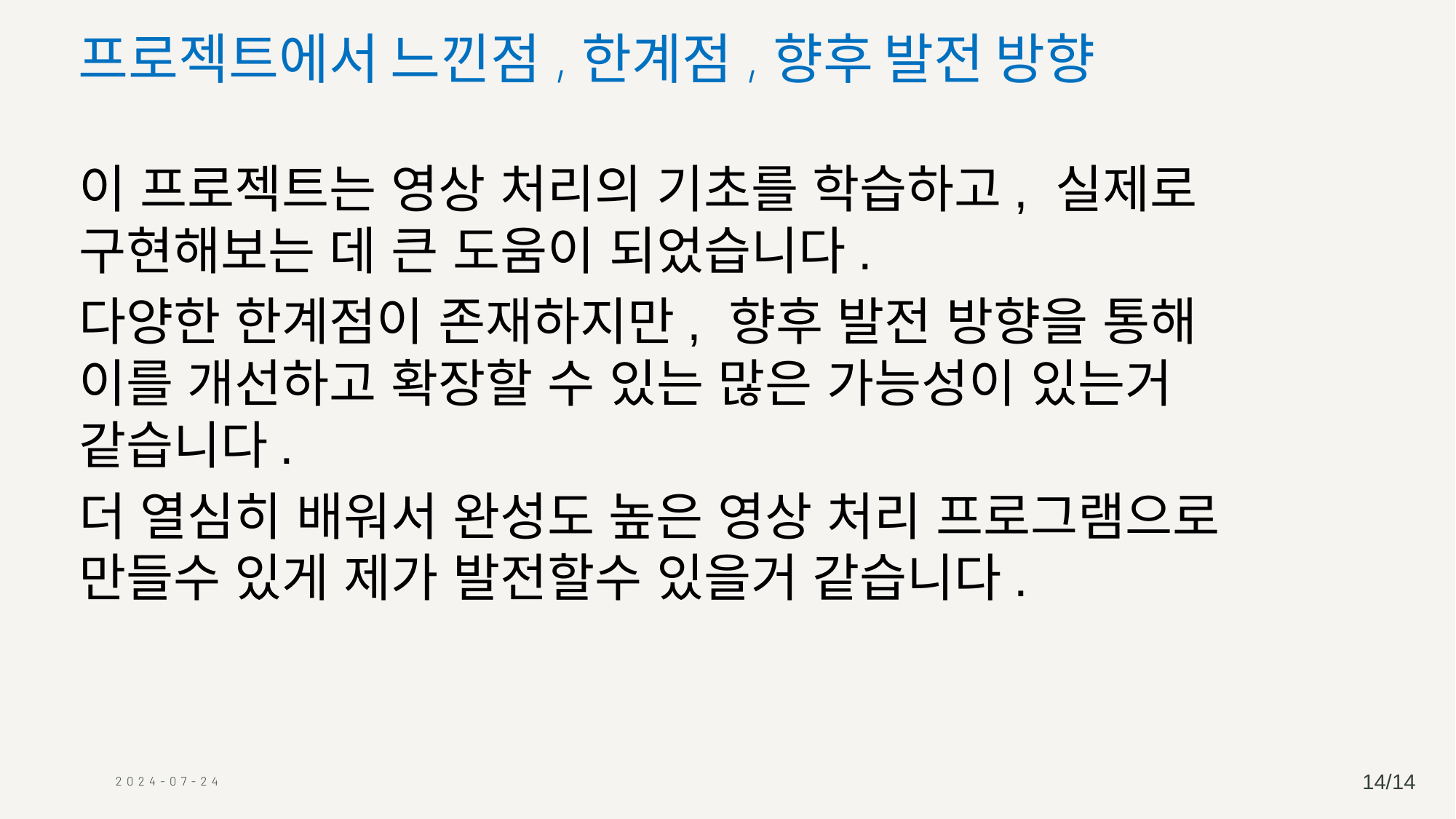

프로젝트에서 느낀점,한계점,향후 발전 방향
이 프로젝트는 영상 처리의 기초를 학습하고, 실제로 구현해보는 데 큰 도움이 되었습니다.
다양한 한계점이 존재하지만, 향후 발전 방향을 통해 이를 개선하고 확장할 수 있는 많은 가능성이 있는거 같습니다.
더 열심히 배워서 완성도 높은 영상 처리 프로그램으로 만들수 있게 제가 발전할수 있을거 같습니다.
2024-07-24

14/14